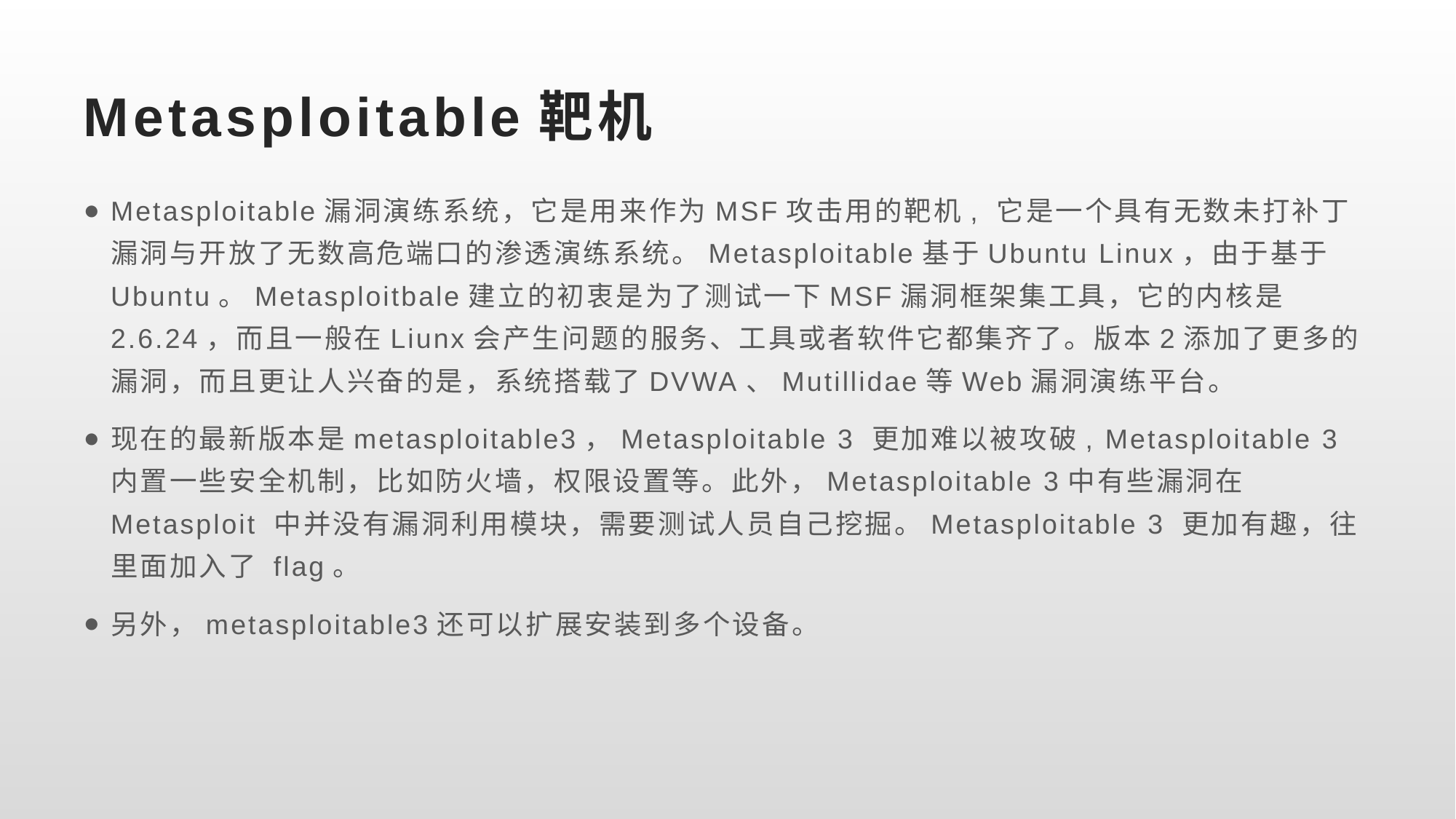

# Metasploitable靶机
Metasploitable漏洞演练系统，它是用来作为MSF攻击用的靶机, 它是一个具有无数未打补丁漏洞与开放了无数高危端口的渗透演练系统。Metasploitable基于Ubuntu Linux，由于基于Ubuntu。Metasploitbale建立的初衷是为了测试一下MSF漏洞框架集工具，它的内核是2.6.24，而且一般在Liunx会产生问题的服务、工具或者软件它都集齐了。版本2添加了更多的漏洞，而且更让人兴奋的是，系统搭载了DVWA、Mutillidae等Web漏洞演练平台。
现在的最新版本是metasploitable3，Metasploitable 3 更加难以被攻破, Metasploitable 3 内置一些安全机制，比如防火墙，权限设置等。此外，Metasploitable 3中有些漏洞在 Metasploit 中并没有漏洞利用模块，需要测试人员自己挖掘。Metasploitable 3 更加有趣，往里面加入了 flag。
另外，metasploitable3还可以扩展安装到多个设备。